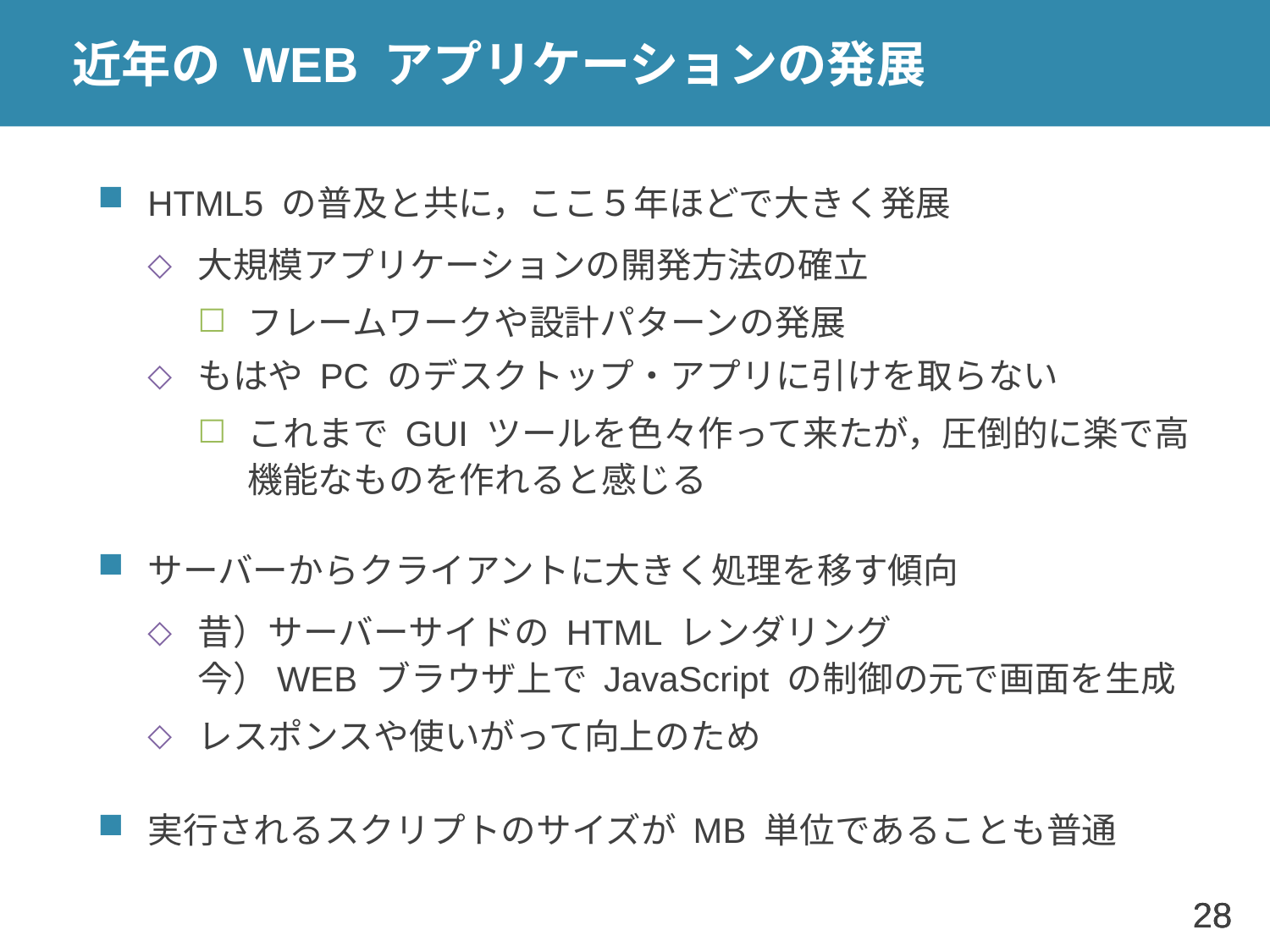

# 近年の WEB アプリケーションの発展
HTML5 の普及と共に，ここ５年ほどで大きく発展
大規模アプリケーションの開発方法の確立
フレームワークや設計パターンの発展
もはや PC のデスクトップ・アプリに引けを取らない
これまで GUI ツールを色々作って来たが，圧倒的に楽で高機能なものを作れると感じる
サーバーからクライアントに大きく処理を移す傾向
昔）サーバーサイドの HTML レンダリング
今）WEB ブラウザ上で JavaScript の制御の元で画面を生成
レスポンスや使いがって向上のため
実行されるスクリプトのサイズが MB 単位であることも普通